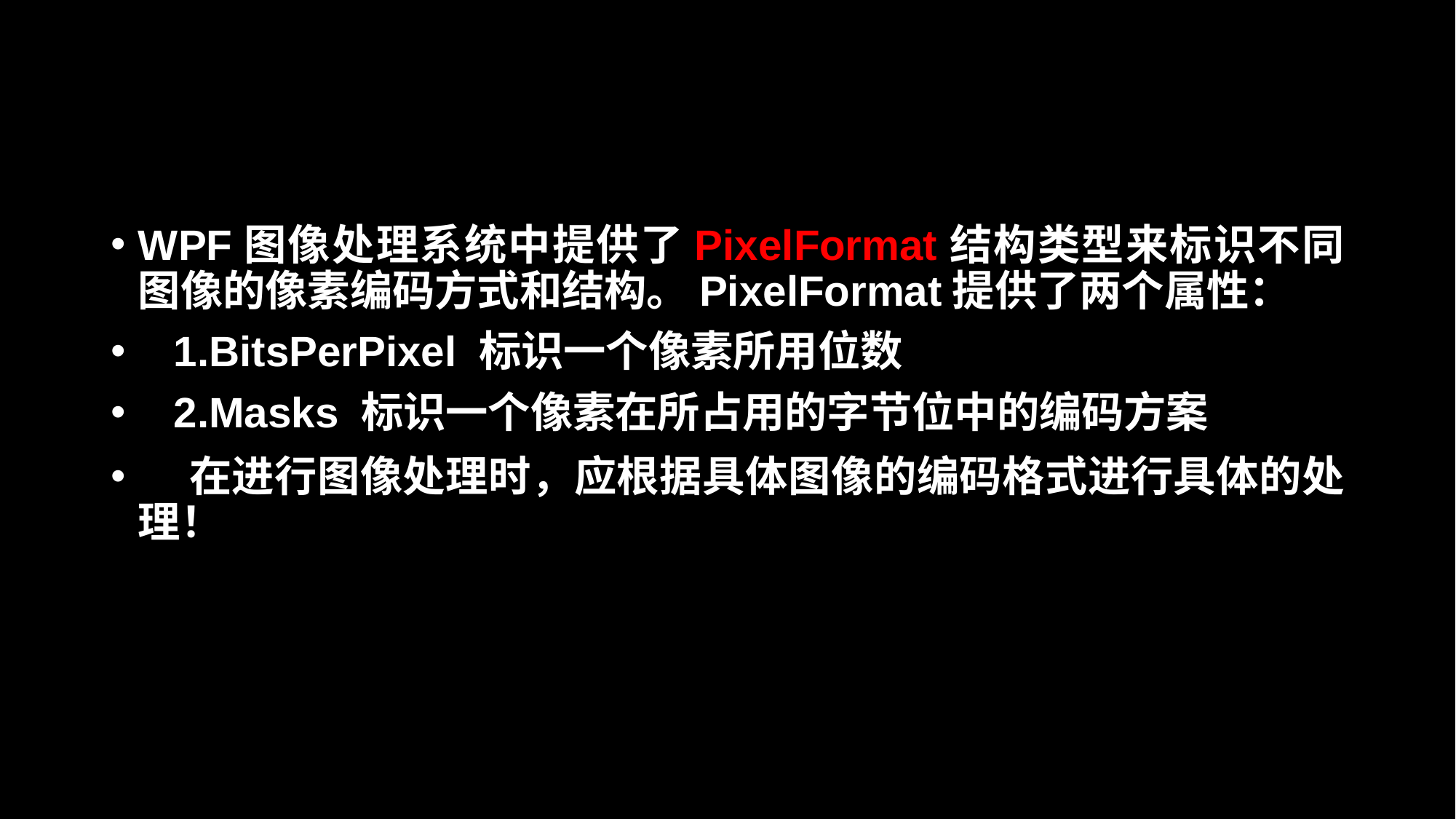

#
WPF图像处理系统中提供了PixelFormat结构类型来标识不同图像的像素编码方式和结构。PixelFormat提供了两个属性：
   1.BitsPerPixel 标识一个像素所用位数
   2.Masks 标识一个像素在所占用的字节位中的编码方案
    在进行图像处理时，应根据具体图像的编码格式进行具体的处理！